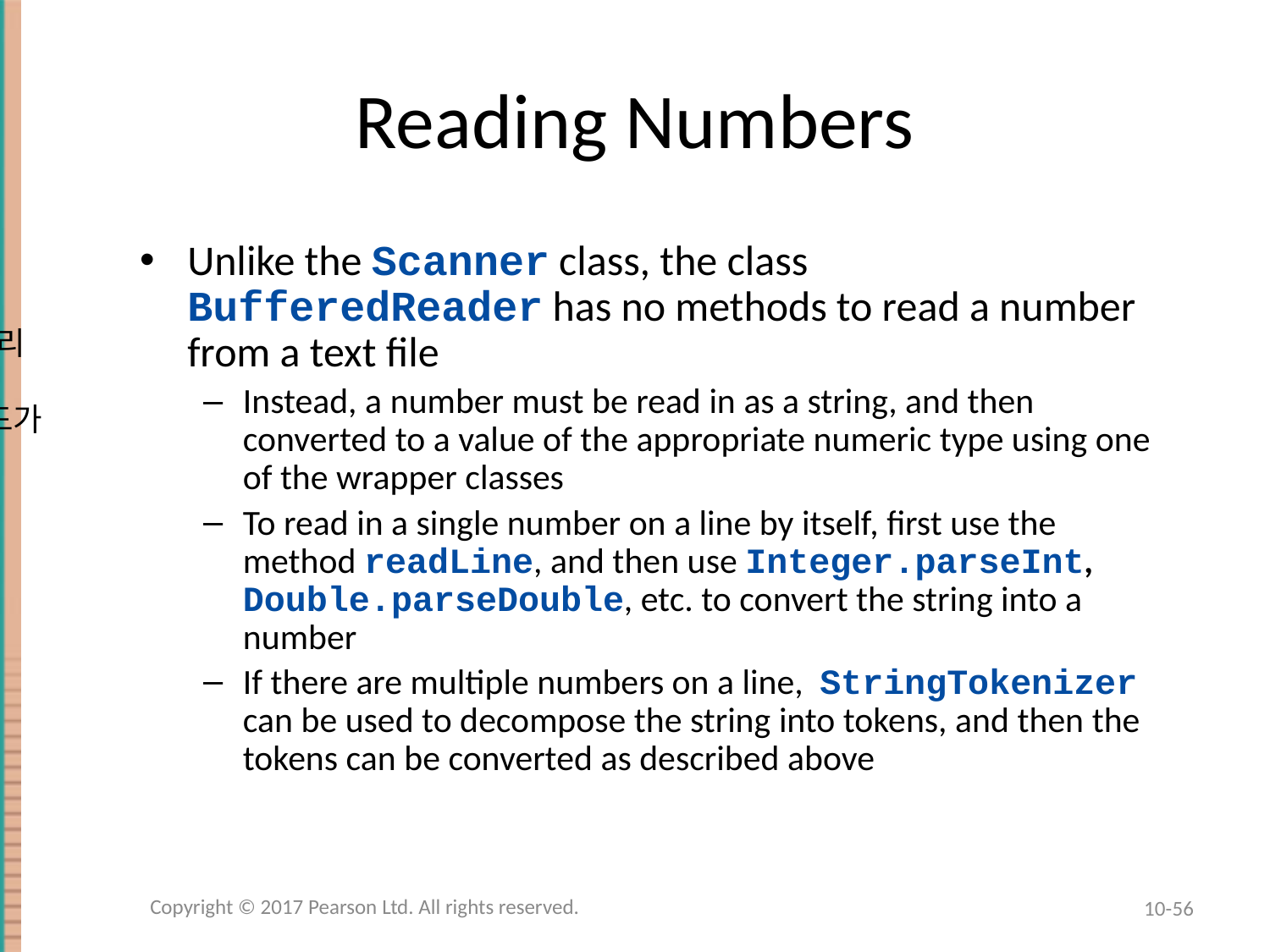

# Reading Numbers
Unlike the Scanner class, the class BufferedReader has no methods to read a number from a text file
Instead, a number must be read in as a string, and then converted to a value of the appropriate numeric type using one of the wrapper classes
To read in a single number on a line by itself, first use the method readLine, and then use Integer.parseInt, Double.parseDouble, etc. to convert the string into a number
If there are multiple numbers on a line,  StringTokenizer can be used to decompose the string into tokens, and then the tokens can be converted as described above
Scanner클래스와 달리
bufferedReader는 numbe를 읽는 메소드가 없어서
문장을 읽고 변환해줘야한다
Copyright © 2017 Pearson Ltd. All rights reserved.
10-56